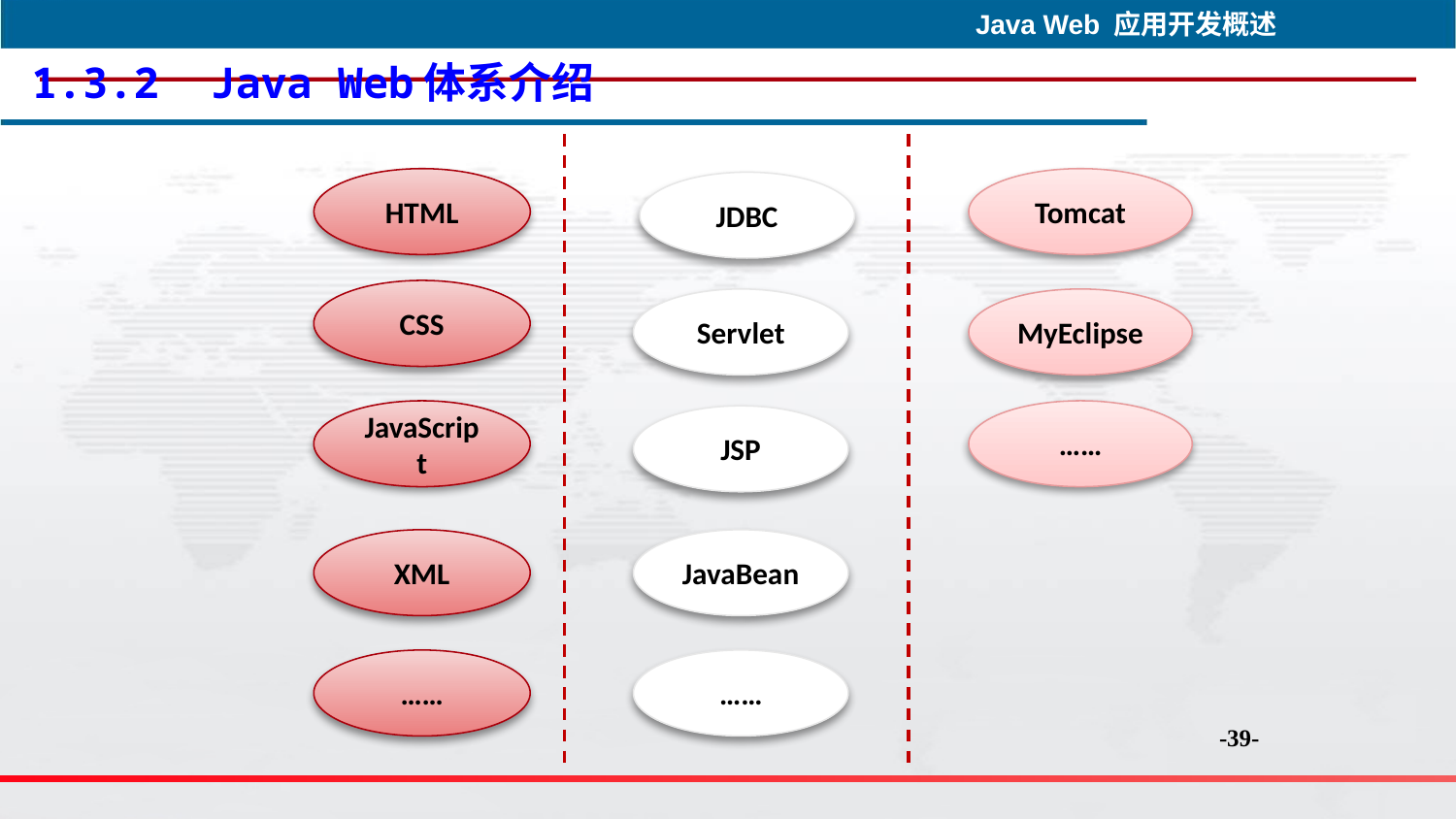

1.3.2  Java Web体系介绍
HTML
Tomcat
JDBC
CSS
Servlet
MyEclipse
JavaScript
……
JSP
XML
JavaBean
……
……
-39-